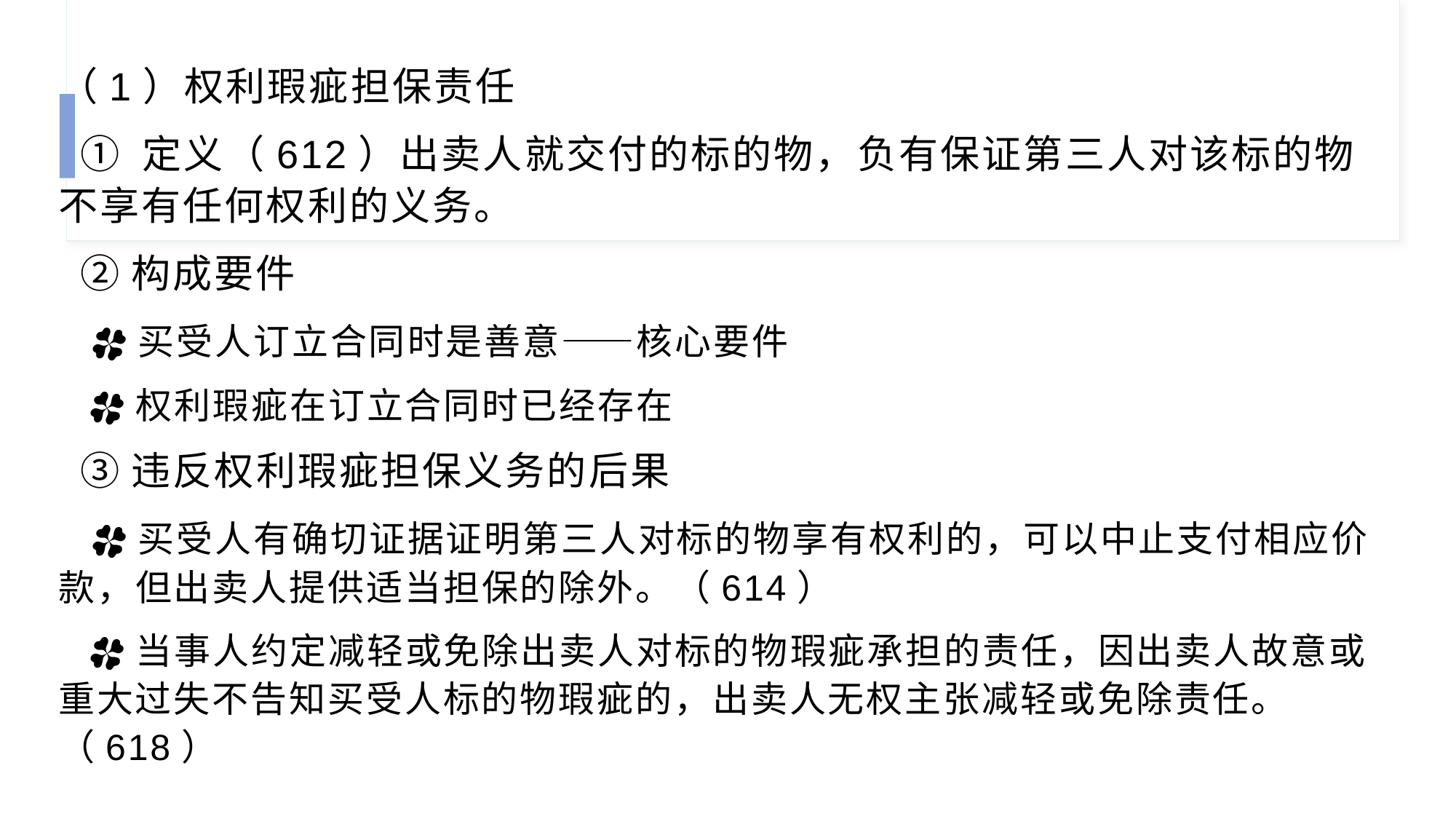

（1）权利瑕疵担保责任
  ① 定义（612）出卖人就交付的标的物，负有保证第三人对该标的物不享有任何权利的义务。
  ②构成要件
   🍀买受人订立合同时是善意——核心要件
   🍀权利瑕疵在订立合同时已经存在
  ③违反权利瑕疵担保义务的后果
   🍀买受人有确切证据证明第三人对标的物享有权利的，可以中止支付相应价款，但出卖人提供适当担保的除外。（614）
   🍀当事人约定减轻或免除出卖人对标的物瑕疵承担的责任，因出卖人故意或重大过失不告知买受人标的物瑕疵的，出卖人无权主张减轻或免除责任。（618）